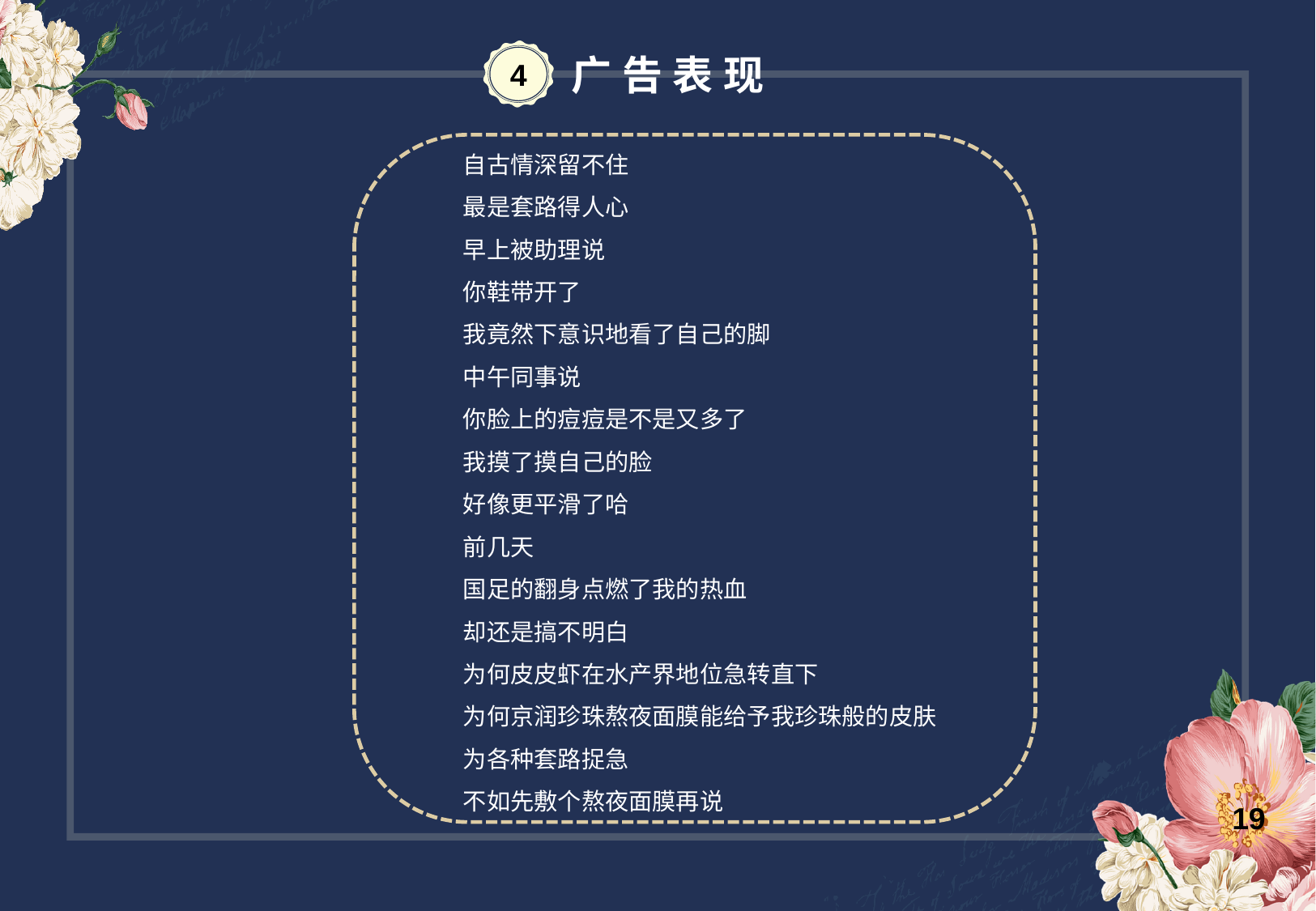

4

广告表现
自古情深留不住
最是套路得人心
早上被助理说
你鞋带开了
我竟然下意识地看了自己的脚
中午同事说
你脸上的痘痘是不是又多了
我摸了摸自己的脸
好像更平滑了哈
前几天
国足的翻身点燃了我的热血
却还是搞不明白
为何皮皮虾在水产界地位急转直下
为何京润珍珠熬夜面膜能给予我珍珠般的皮肤
为各种套路捉急
不如先敷个熬夜面膜再说

19